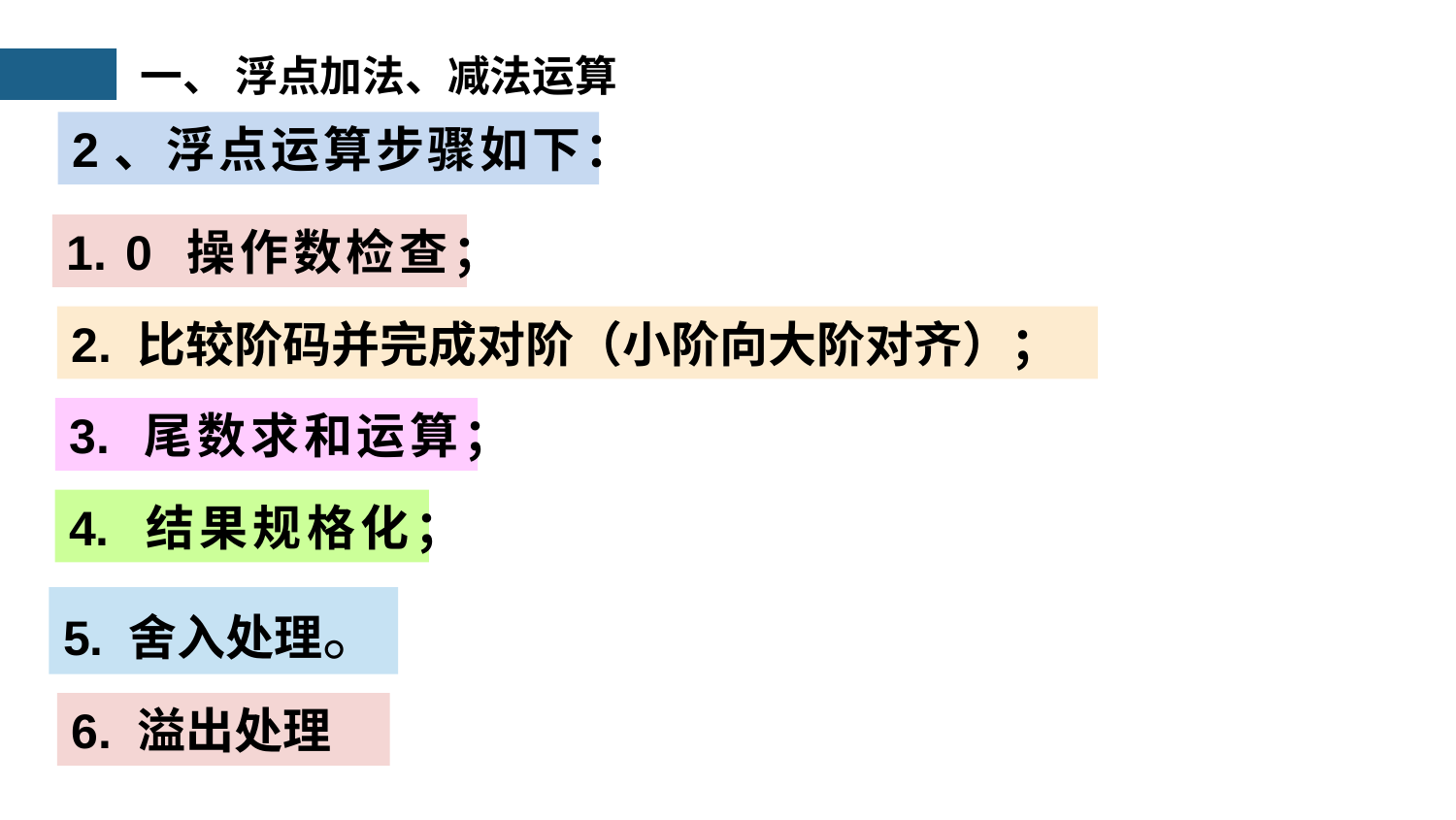

一、 浮点加法、减法运算
2、浮点运算步骤如下：
1. 0 操作数检查；
2. 比较阶码并完成对阶（小阶向大阶对齐）；
3. 尾数求和运算；
4. 结果规格化；
5. 舍入处理。
6. 溢出处理